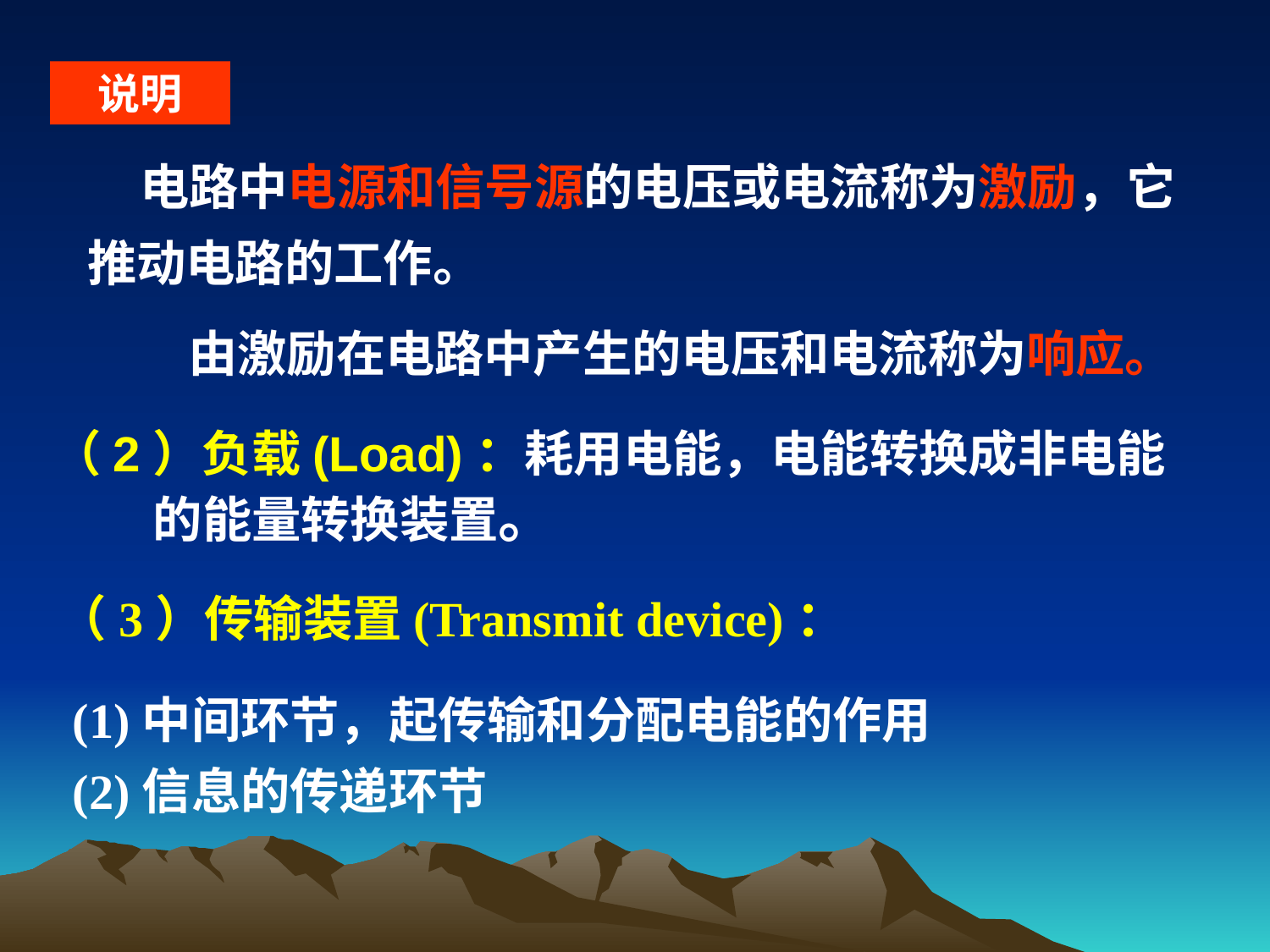

说明
    电路中电源和信号源的电压或电流称为激励，它推动电路的工作。
由激励在电路中产生的电压和电流称为响应。
（2）负载(Load)：耗用电能，电能转换成非电能           的能量转换装置。
（3）传输装置(Transmit device)：
(1)中间环节，起传输和分配电能的作用
(2)信息的传递环节